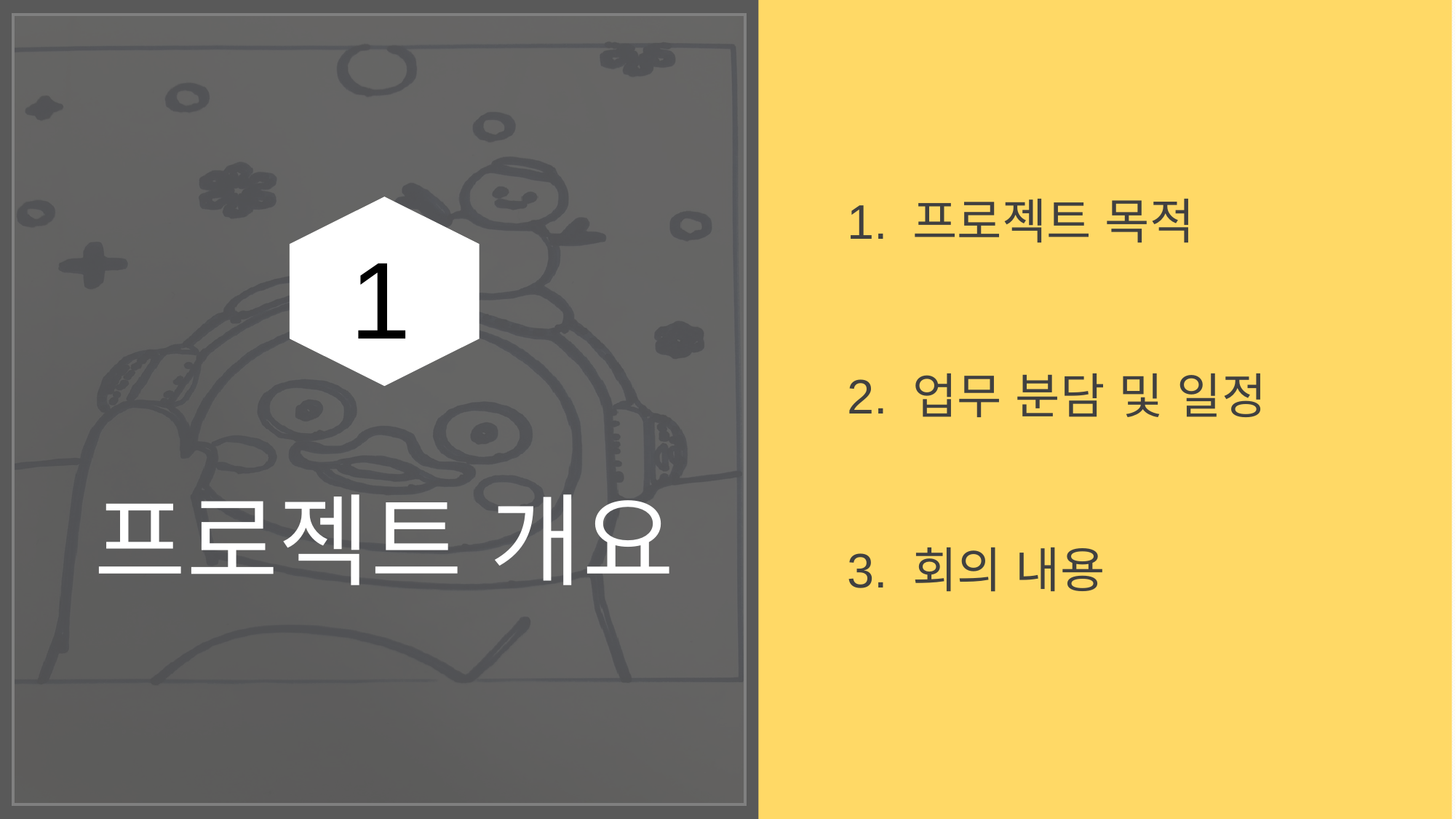

1. 프로젝트 목적

2. 업무 분담 및 일정

3. 회의 내용

1

프로젝트 개요